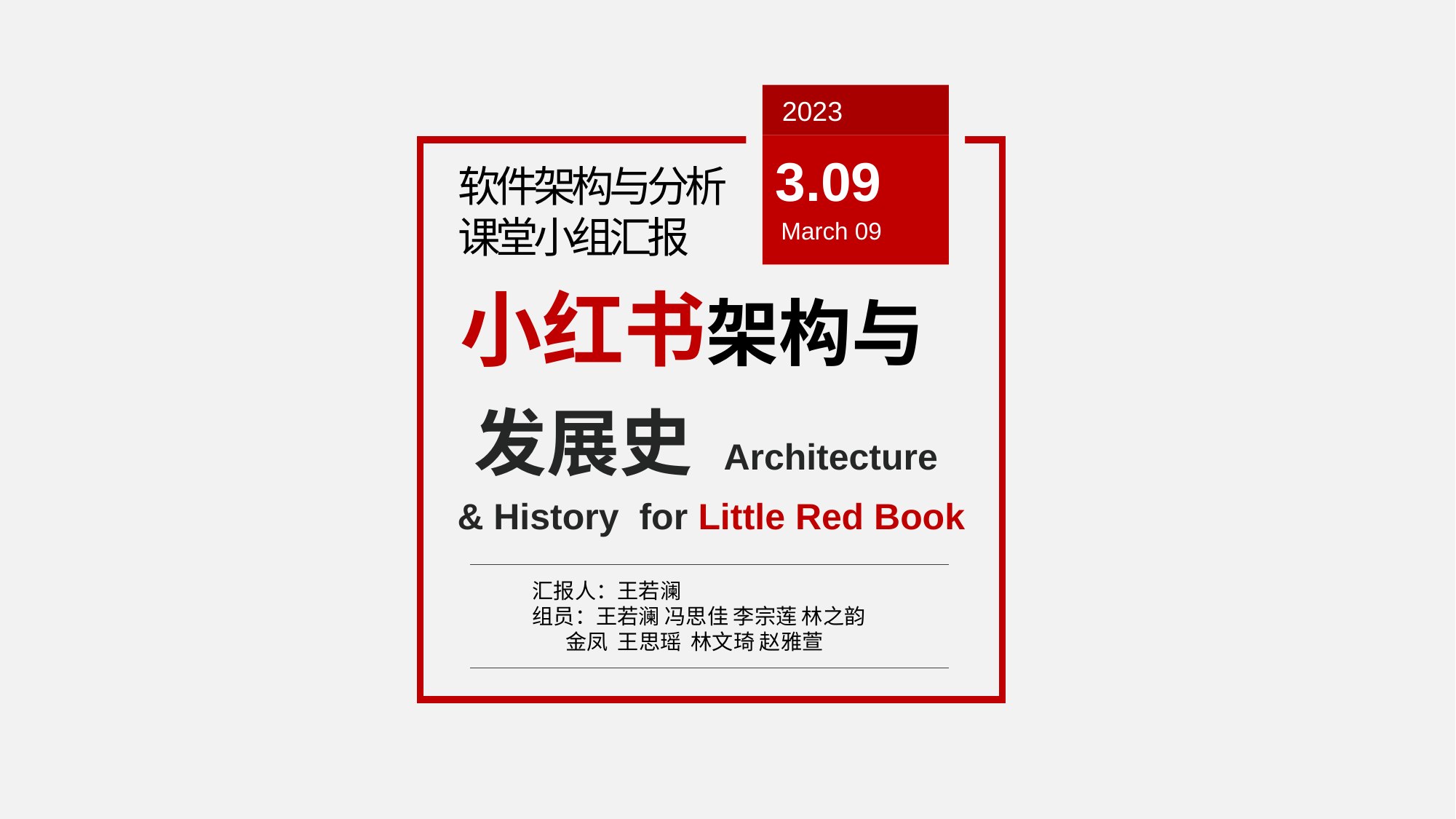

2023
3.09
软件架构与分析课堂小组汇报
March 09
小红书架构与
发展史 Architecture
& History  for Little Red Book
汇报人：王若澜
组员：王若澜 冯思佳 李宗莲 林之韵
      金凤  王思瑶  林文琦 赵雅萱